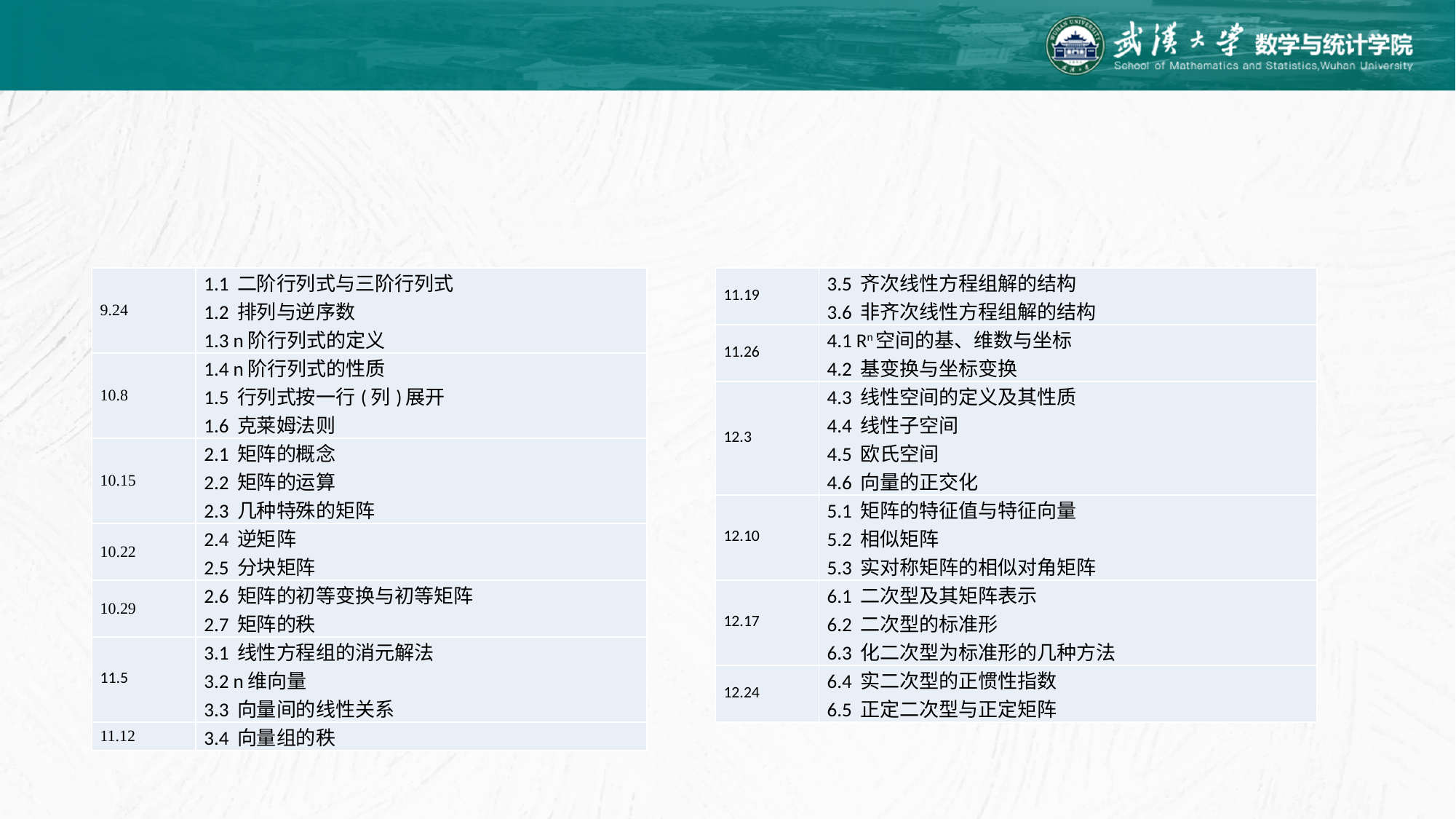

| 11.19 | 3.5 齐次线性方程组解的结构 3.6 非齐次线性方程组解的结构 |
| --- | --- |
| 11.26 | 4.1 Rn空间的基、维数与坐标 4.2 基变换与坐标变换 |
| 12.3 | 4.3 线性空间的定义及其性质 4.4 线性子空间 4.5 欧氏空间 4.6 向量的正交化 |
| 12.10 | 5.1 矩阵的特征值与特征向量 5.2 相似矩阵 5.3 实对称矩阵的相似对角矩阵 |
| 12.17 | 6.1 二次型及其矩阵表示 6.2 二次型的标准形 6.3 化二次型为标准形的几种方法 |
| 12.24 | 6.4 实二次型的正惯性指数 6.5 正定二次型与正定矩阵 |
| 9.24 | 1.1 二阶行列式与三阶行列式 1.2 排列与逆序数 1.3 n阶行列式的定义 |
| --- | --- |
| 10.8 | 1.4 n阶行列式的性质 1.5 行列式按一行(列)展开 1.6 克莱姆法则 |
| 10.15 | 2.1 矩阵的概念 2.2 矩阵的运算 2.3 几种特殊的矩阵 |
| 10.22 | 2.4 逆矩阵 2.5 分块矩阵 |
| 10.29 | 2.6 矩阵的初等变换与初等矩阵 2.7 矩阵的秩 |
| 11.5 | 3.1 线性方程组的消元解法 3.2 n维向量 3.3 向量间的线性关系 |
| 11.12 | 3.4 向量组的秩 |